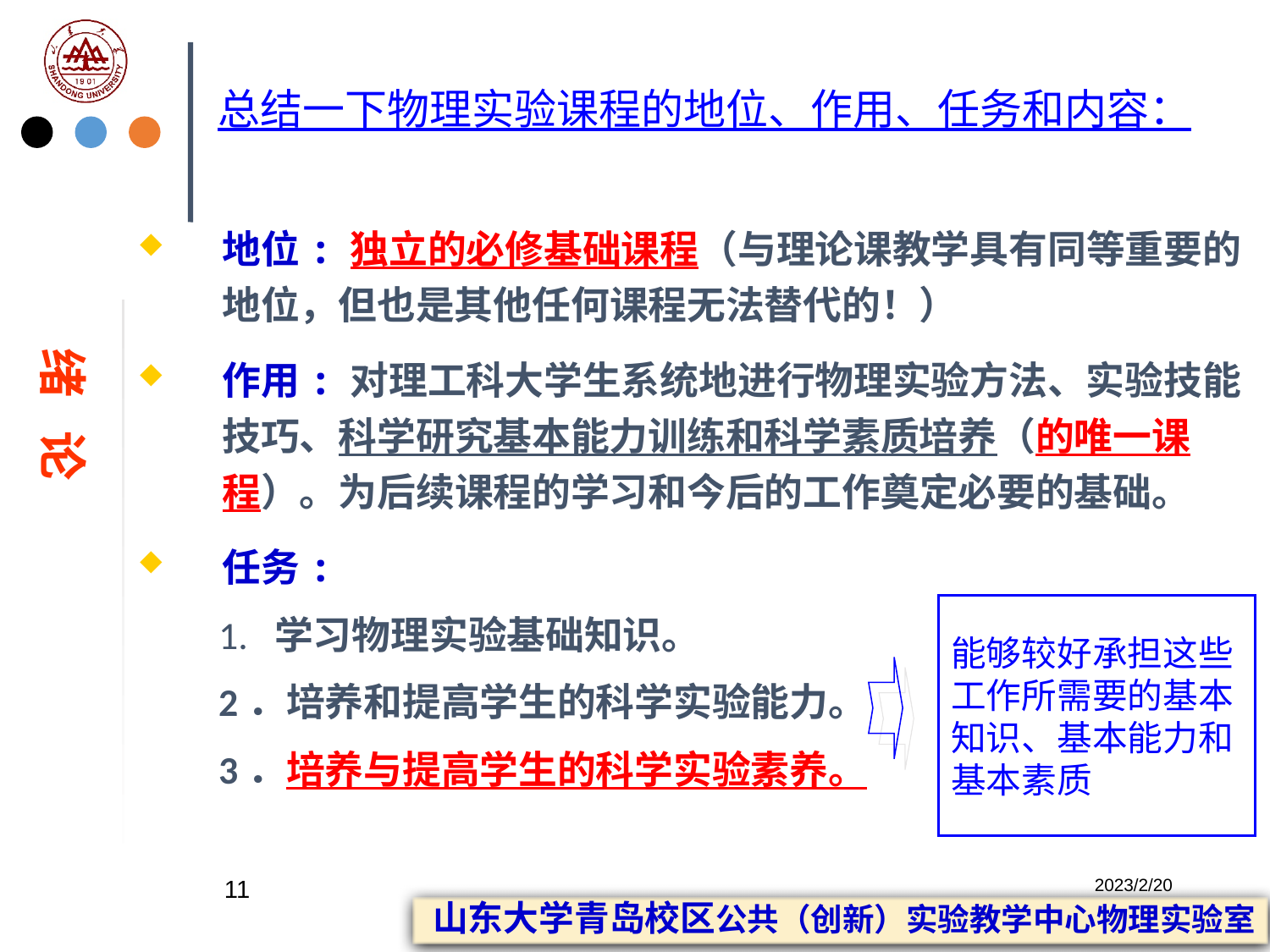

# 总结一下物理实验课程的地位、作用、任务和内容：
地位: 独立的必修基础课程（与理论课教学具有同等重要的地位，但也是其他任何课程无法替代的！）
作用: 对理工科大学生系统地进行物理实验方法、实验技能技巧、科学研究基本能力训练和科学素质培养（的唯一课程）。为后续课程的学习和今后的工作奠定必要的基础。
任务:
  1.  学习物理实验基础知识。
  2．培养和提高学生的科学实验能力。
  3．培养与提高学生的科学实验素养。
绪   论
能够较好承担这些工作所需要的基本知识、基本能力和基本素质

11
2023/2/20